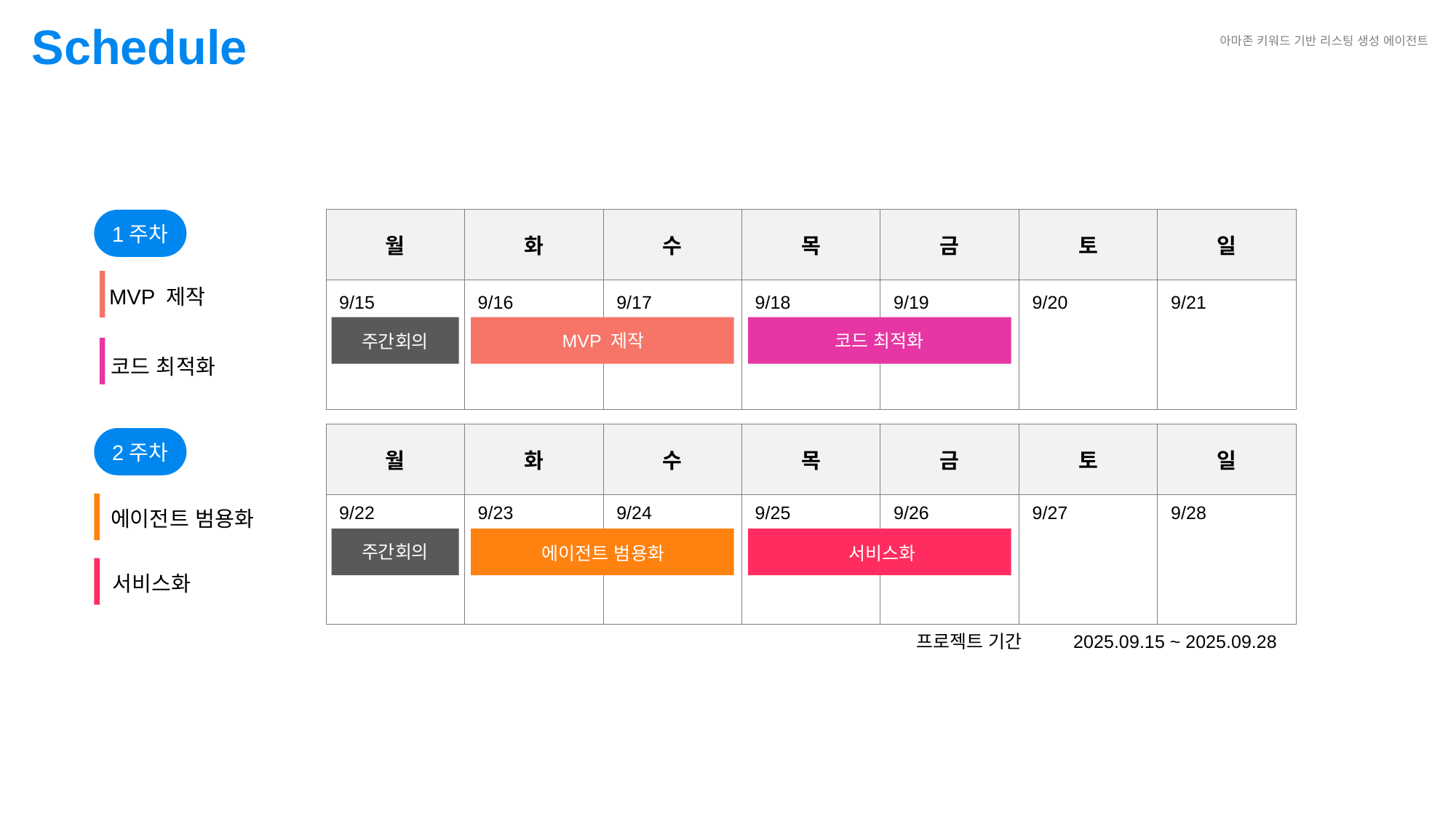

Schedule
아마존 키워드 기반 리스팅 생성 에이전트
| 월 | 화 | 수 | 목 | 금 | 토 | 일 |
| --- | --- | --- | --- | --- | --- | --- |
|  |  |  |  |  |  |  |
1주차

MVP 제작
9/15
9/16
9/17
9/18
9/19
9/20
9/21

MVP 제작
코드 최적화
주간회의

코드 최적화
| 월 | 화 | 수 | 목 | 금 | 토 | 일 |
| --- | --- | --- | --- | --- | --- | --- |
|  |  |  |  |  |  |  |
2주차

9/22
9/23
9/24
9/25
9/26
9/27
9/28
에이전트 범용화

주간회의
에이전트 범용화
서비스화

서비스화
프로젝트 기간
2025.09.15 ~ 2025.09.28